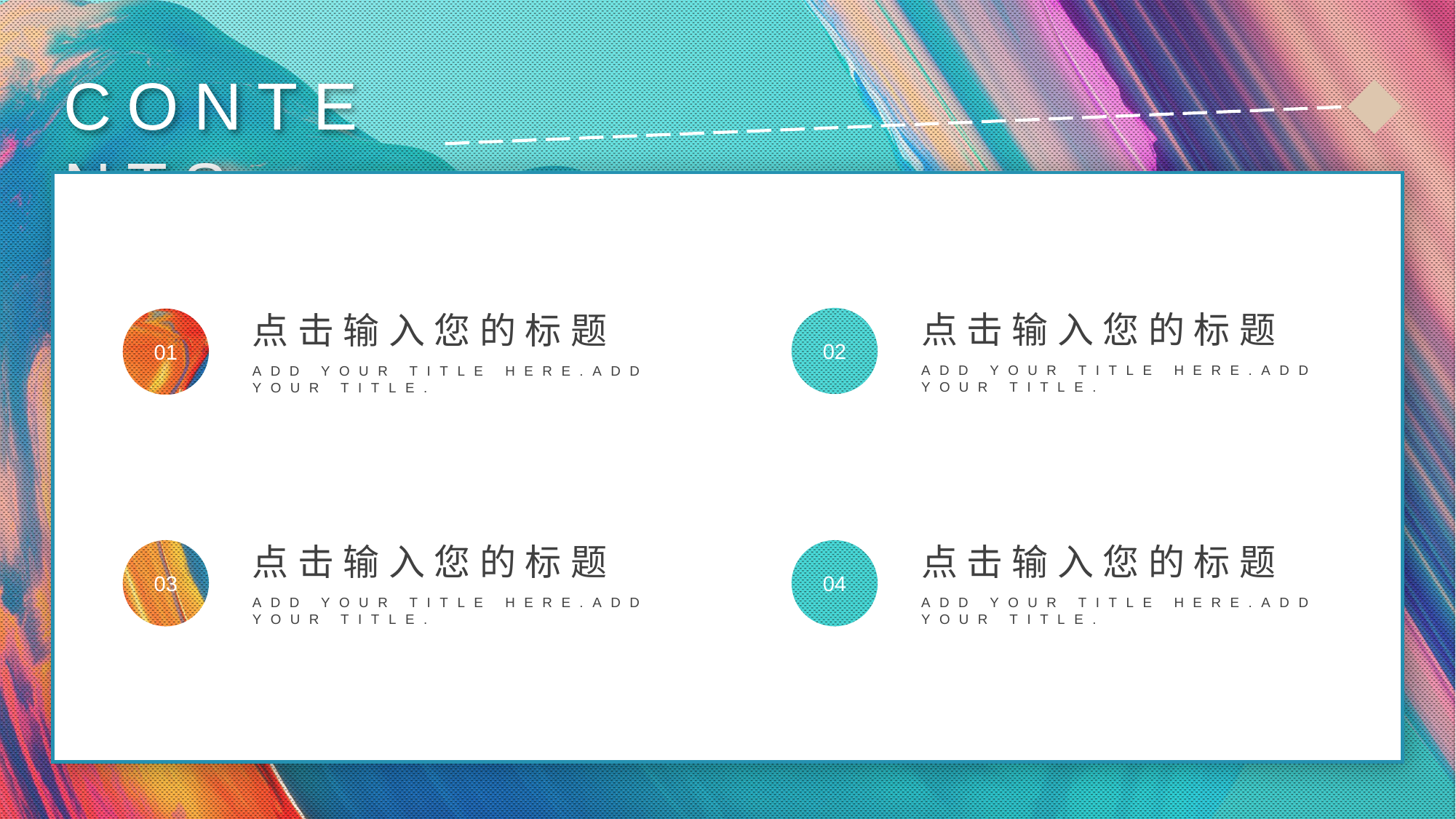

CONTENTS

点击输入您的标题
ADD YOUR TITLE HERE.ADD YOUR TITLE.
02
点击输入您的标题
ADD YOUR TITLE HERE.ADD YOUR TITLE.
01
点击输入您的标题
ADD YOUR TITLE HERE.ADD YOUR TITLE.
03
点击输入您的标题
ADD YOUR TITLE HERE.ADD YOUR TITLE.
04